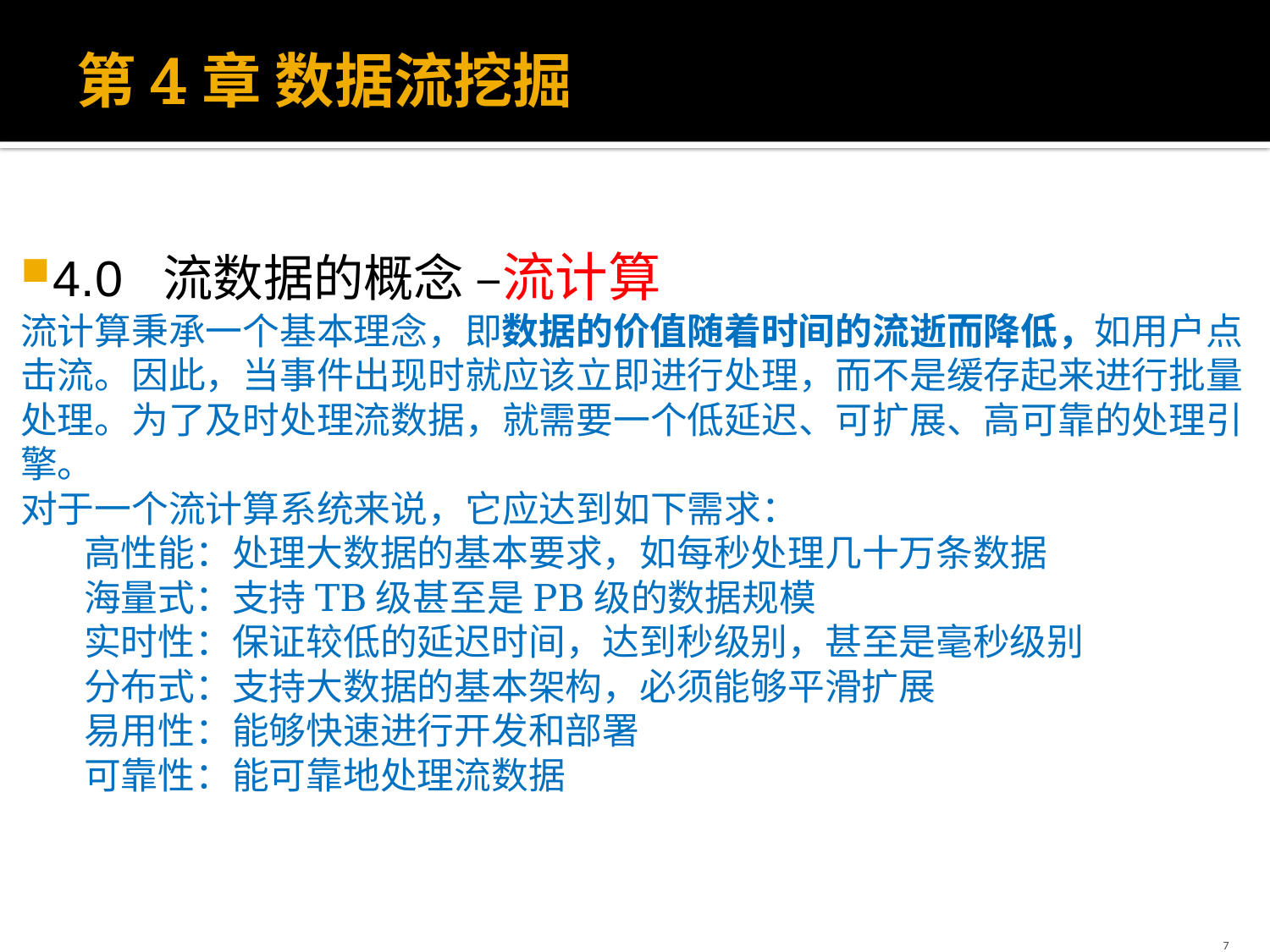

# 第4章 数据流挖掘
4.0  流数据的概念 –流计算

流计算秉承一个基本理念，即数据的价值随着时间的流逝而降低，如用户点击流。因此，当事件出现时就应该立即进行处理，而不是缓存起来进行批量处理。为了及时处理流数据，就需要一个低延迟、可扩展、高可靠的处理引擎。
对于一个流计算系统来说，它应达到如下需求：
高性能：处理大数据的基本要求，如每秒处理几十万条数据
海量式：支持TB级甚至是PB级的数据规模
实时性：保证较低的延迟时间，达到秒级别，甚至是毫秒级别
分布式：支持大数据的基本架构，必须能够平滑扩展
易用性：能够快速进行开发和部署
可靠性：能可靠地处理流数据

7